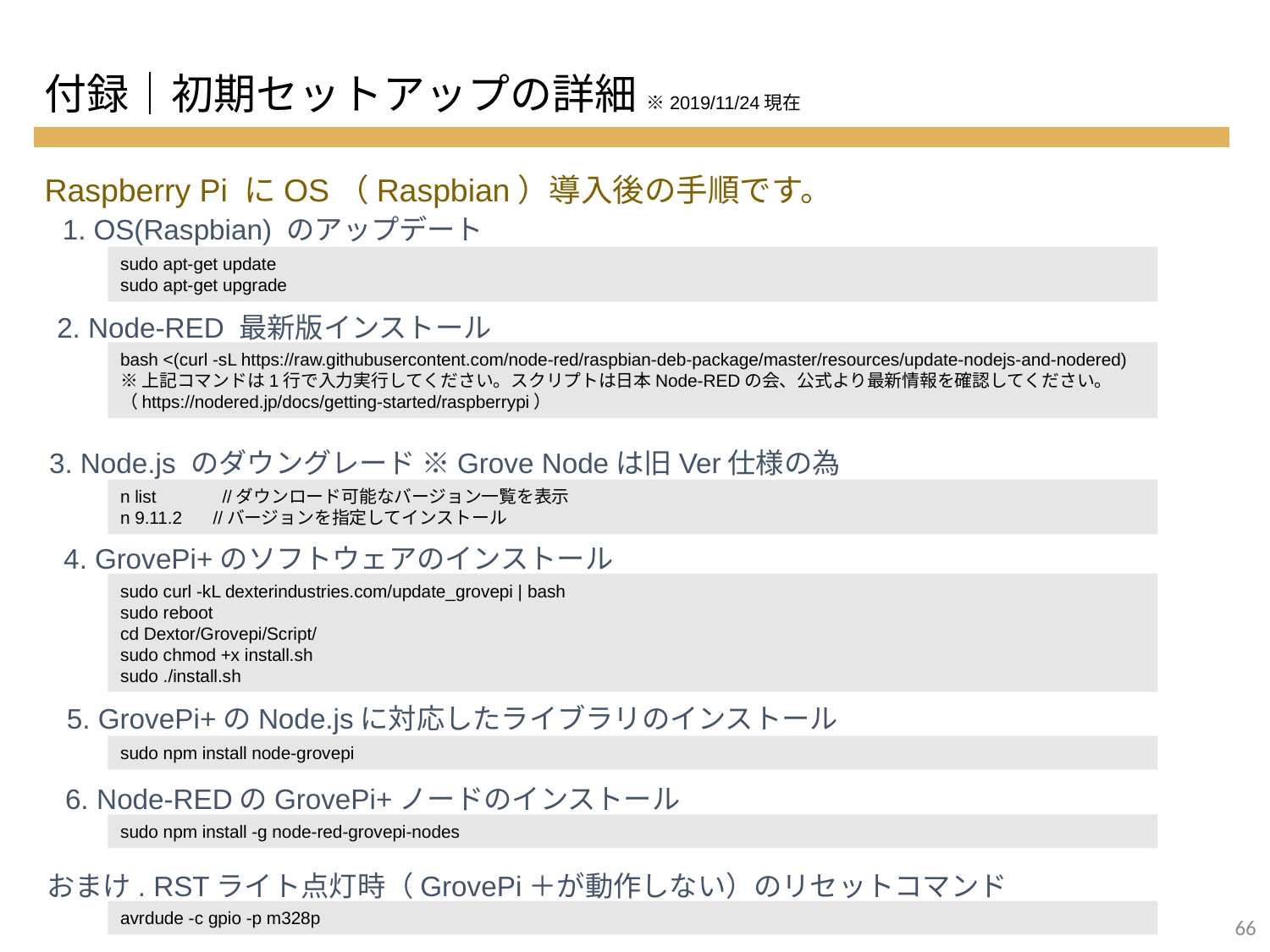

付録｜初期セットアップの詳細 ※2019/11/24現在
Raspberry Pi にOS（Raspbian）導入後の手順です。
1. OS(Raspbian) のアップデート
sudo apt-get update
sudo apt-get upgrade
2. Node-RED 最新版インストール
bash <(curl -sL https://raw.githubusercontent.com/node-red/raspbian-deb-package/master/resources/update-nodejs-and-nodered)
※上記コマンドは1行で入力実行してください。スクリプトは日本Node-REDの会、公式より最新情報を確認してください。（https://nodered.jp/docs/getting-started/raspberrypi）
3. Node.js のダウングレード ※Grove Nodeは旧Ver仕様の為
n list 　　　//ダウンロード可能なバージョン一覧を表示
n 9.11.2 　//バージョンを指定してインストール
4. GrovePi+のソフトウェアのインストール
sudo curl -kL dexterindustries.com/update_grovepi | bash
sudo reboot
cd Dextor/Grovepi/Script/
sudo chmod +x install.sh
sudo ./install.sh
5. GrovePi+のNode.jsに対応したライブラリのインストール
sudo npm install node-grovepi
6. Node-REDのGrovePi+ノードのインストール
sudo npm install -g node-red-grovepi-nodes
おまけ. RSTライト点灯時（GrovePi＋が動作しない）のリセットコマンド
avrdude -c gpio -p m328p
66